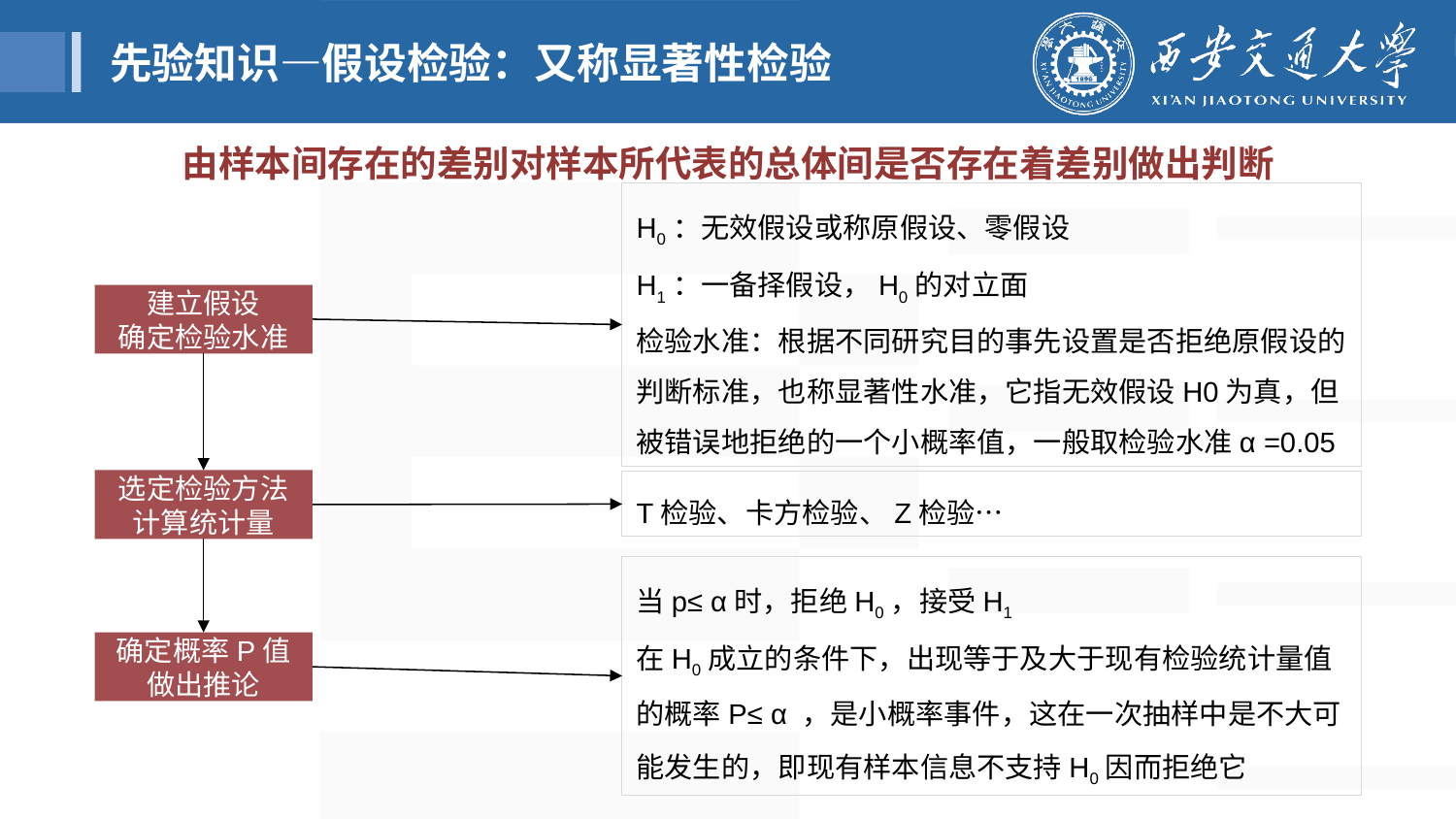

先验知识—假设检验：又称显著性检验

由样本间存在的差别对样本所代表的总体间是否存在着差别做出判断
H0：无效假设或称原假设、零假设
H1：一备择假设，H0的对立面
检验水准：根据不同研究目的事先设置是否拒绝原假设的判断标准，也称显著性水准，它指无效假设H0为真，但被错误地拒绝的一个小概率值，一般取检验水准α =0.05
建立假设
确定检验水准
选定检验方法
计算统计量
T检验、卡方检验、Z检验…
当p≤ α时，拒绝H0，接受H1
在H0成立的条件下，出现等于及大于现有检验统计量值的概率P≤ α ，是小概率事件，这在一次抽样中是不大可能发生的，即现有样本信息不支持H0因而拒绝它
确定概率P值
做出推论